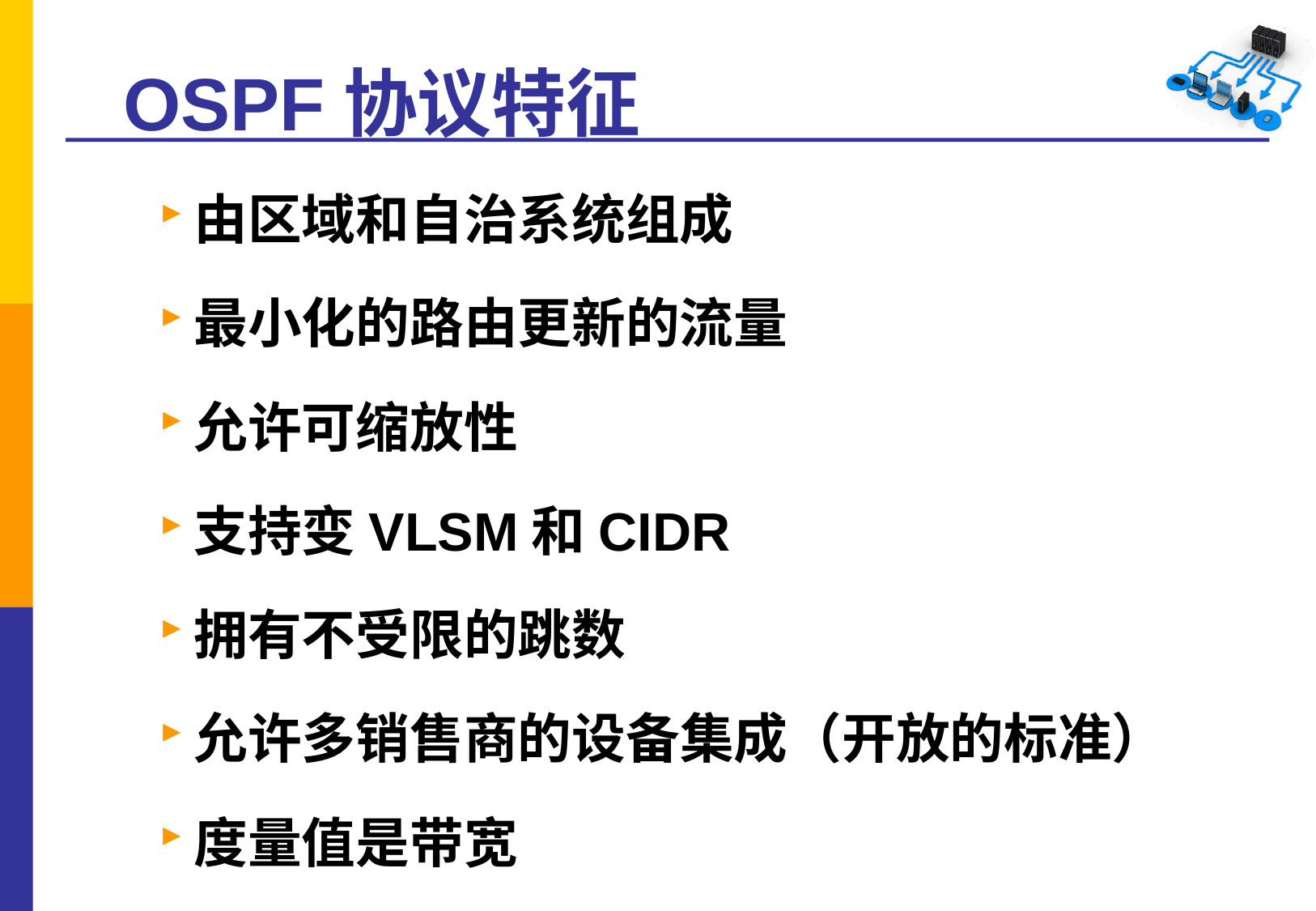

# OSPF协议特征
由区域和自治系统组成
最小化的路由更新的流量
允许可缩放性
支持变VLSM和CIDR
拥有不受限的跳数
允许多销售商的设备集成（开放的标准）
度量值是带宽